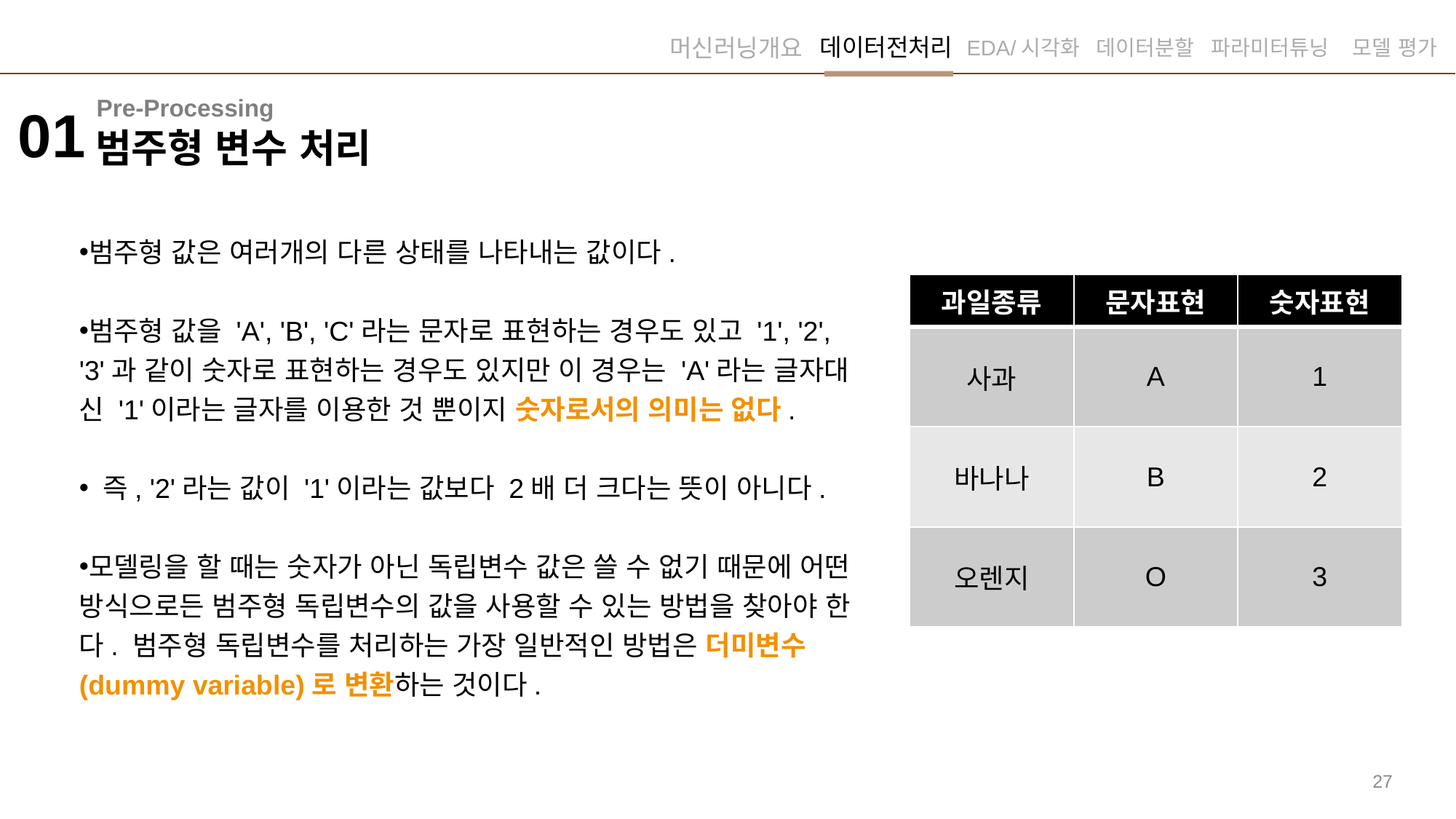

데이터전처리
머신러닝개요
EDA/시각화
데이터분할
파라미터튜닝
모델 평가

Pre-Processing
01
범주형 변수 처리
범주형 값은 여러개의 다른 상태를 나타내는 값이다.

범주형 값을 'A', 'B', 'C'라는 문자로 표현하는 경우도 있고 '1', '2', '3'과 같이 숫자로 표현하는 경우도 있지만 이 경우는 'A'라는 글자대신 '1'이라는 글자를 이용한 것 뿐이지 숫자로서의 의미는 없다.

 즉, '2'라는 값이 '1'이라는 값보다 2배 더 크다는 뜻이 아니다.

모델링을 할 때는 숫자가 아닌 독립변수 값은 쓸 수 없기 때문에 어떤 방식으로든 범주형 독립변수의 값을 사용할 수 있는 방법을 찾아야 한다. 범주형 독립변수를 처리하는 가장 일반적인 방법은 더미변수(dummy variable)로 변환하는 것이다.

| 과일종류 | 문자표현 | 숫자표현 |
| --- | --- | --- |
| 사과 | A | 1 |
| 바나나 | B | 2 |
| 오렌지 | O | 3 |
27